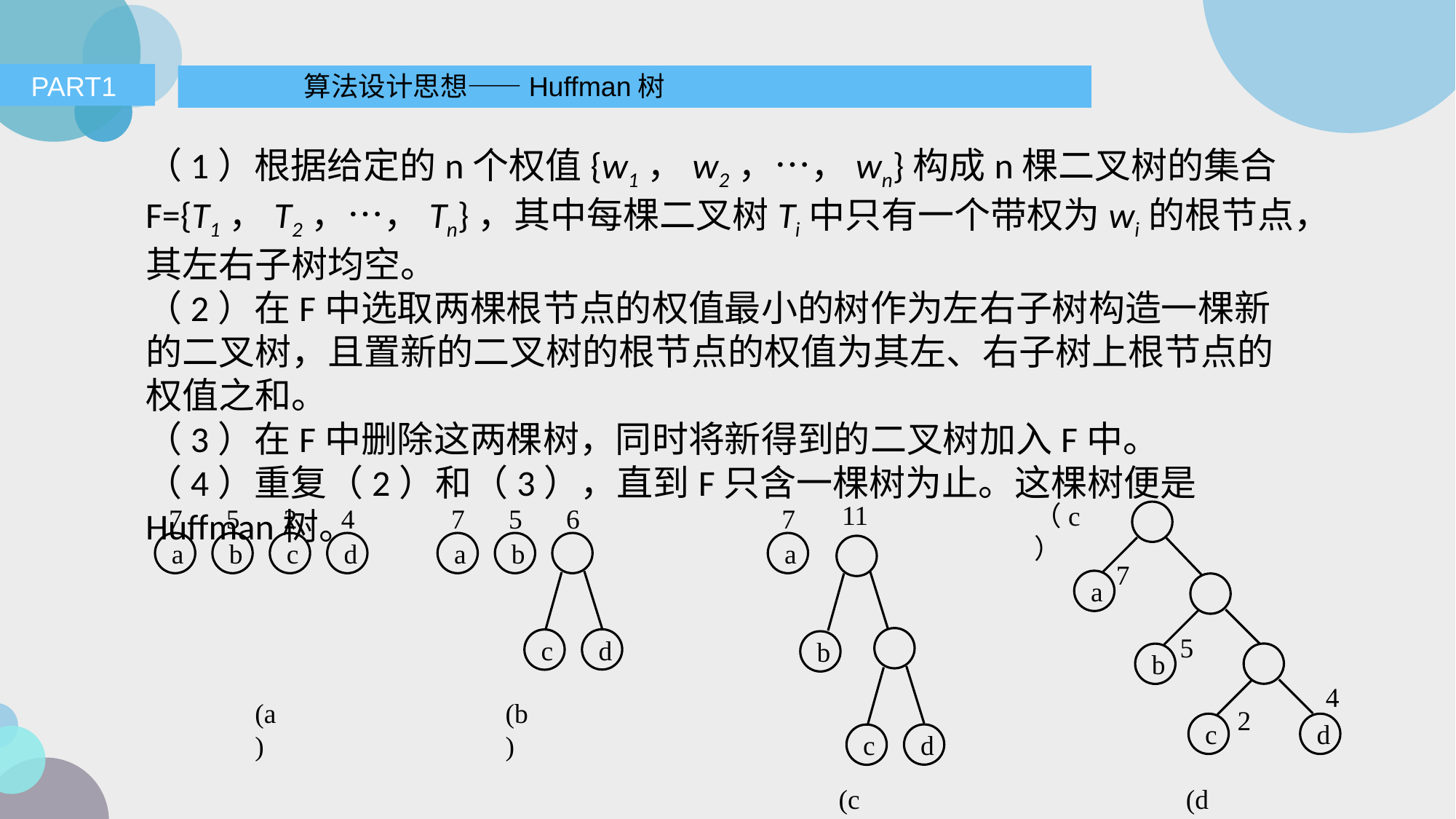

PART1
算法设计思想——Huffman树

（1）根据给定的n个权值{w1，w2，…，wn}构成n棵二叉树的集合F={T1，T2，…，Tn}，其中每棵二叉树Ti中只有一个带权为wi的根节点，其左右子树均空。
（2）在F中选取两棵根节点的权值最小的树作为左右子树构造一棵新的二叉树，且置新的二叉树的根节点的权值为其左、右子树上根节点的权值之和。
（3）在F中删除这两棵树，同时将新得到的二叉树加入F中。
（4）重复（2）和（3），直到F只含一棵树为止。这棵树便是Huffman树。
11
7
a

b
d
c
(c)
（c）

7
a

5

b
4
2
d
c
(d)
7
5
2
4
a
b
c
d
(a)
7
5
6
a
b

d
c
(b)